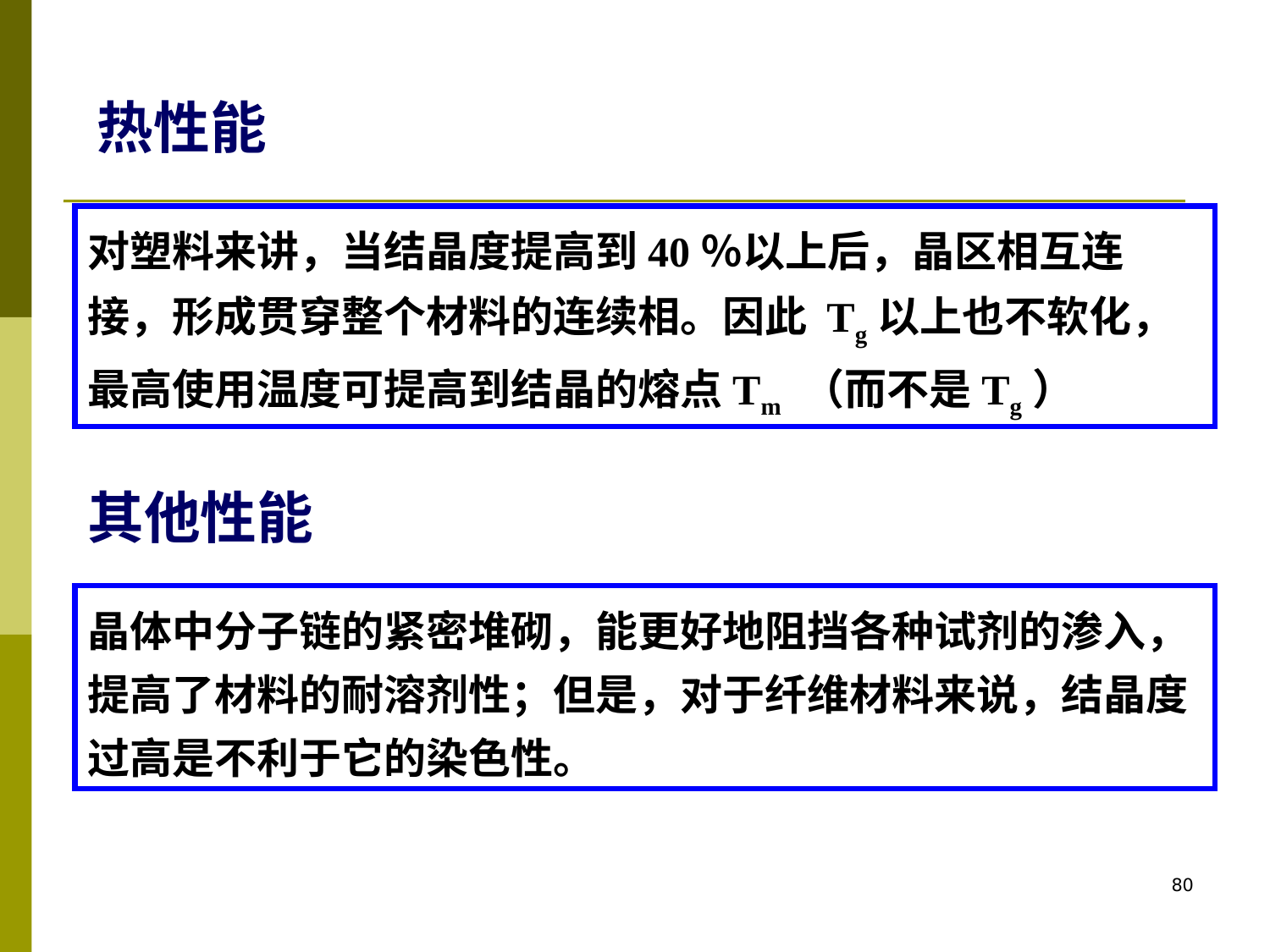

热性能
对塑料来讲，当结晶度提高到40％以上后，晶区相互连接，形成贯穿整个材料的连续相。因此 Tg以上也不软化，最高使用温度可提高到结晶的熔点Tm （而不是Tg）
其他性能
晶体中分子链的紧密堆砌，能更好地阻挡各种试剂的渗入，提高了材料的耐溶剂性；但是，对于纤维材料来说，结晶度过高是不利于它的染色性。
80